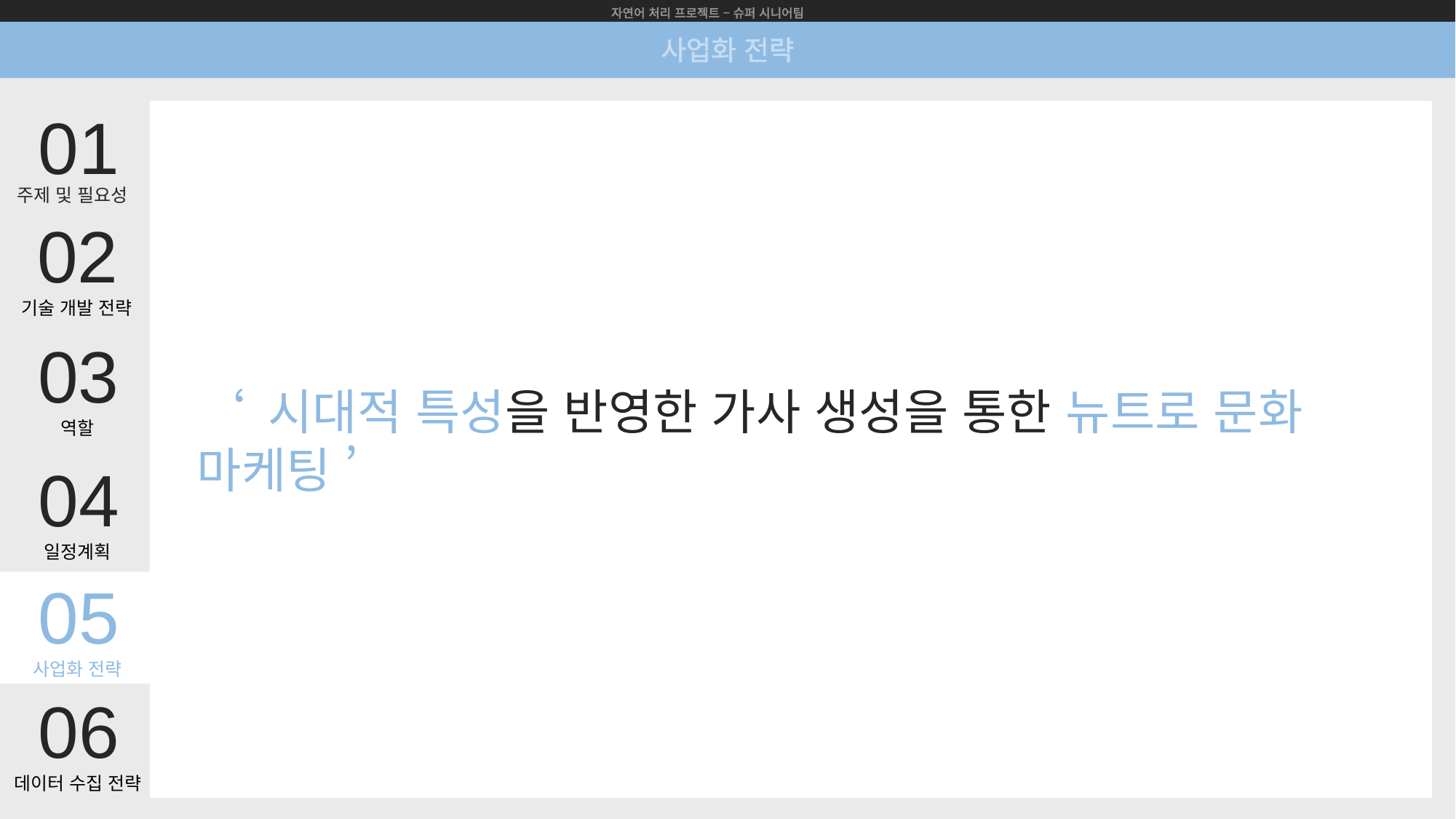

자연어 처리 프로젝트 – 슈퍼 시니어팀

사업화 전략
01

주제 및 필요성
02
기술 개발 전략
03
‘ 시대적 특성을 반영한 가사 생성을 통한 뉴트로 문화 마케팅 ’
역할
04
일정계획
05

사업화 전략
06
데이터 수집 전략